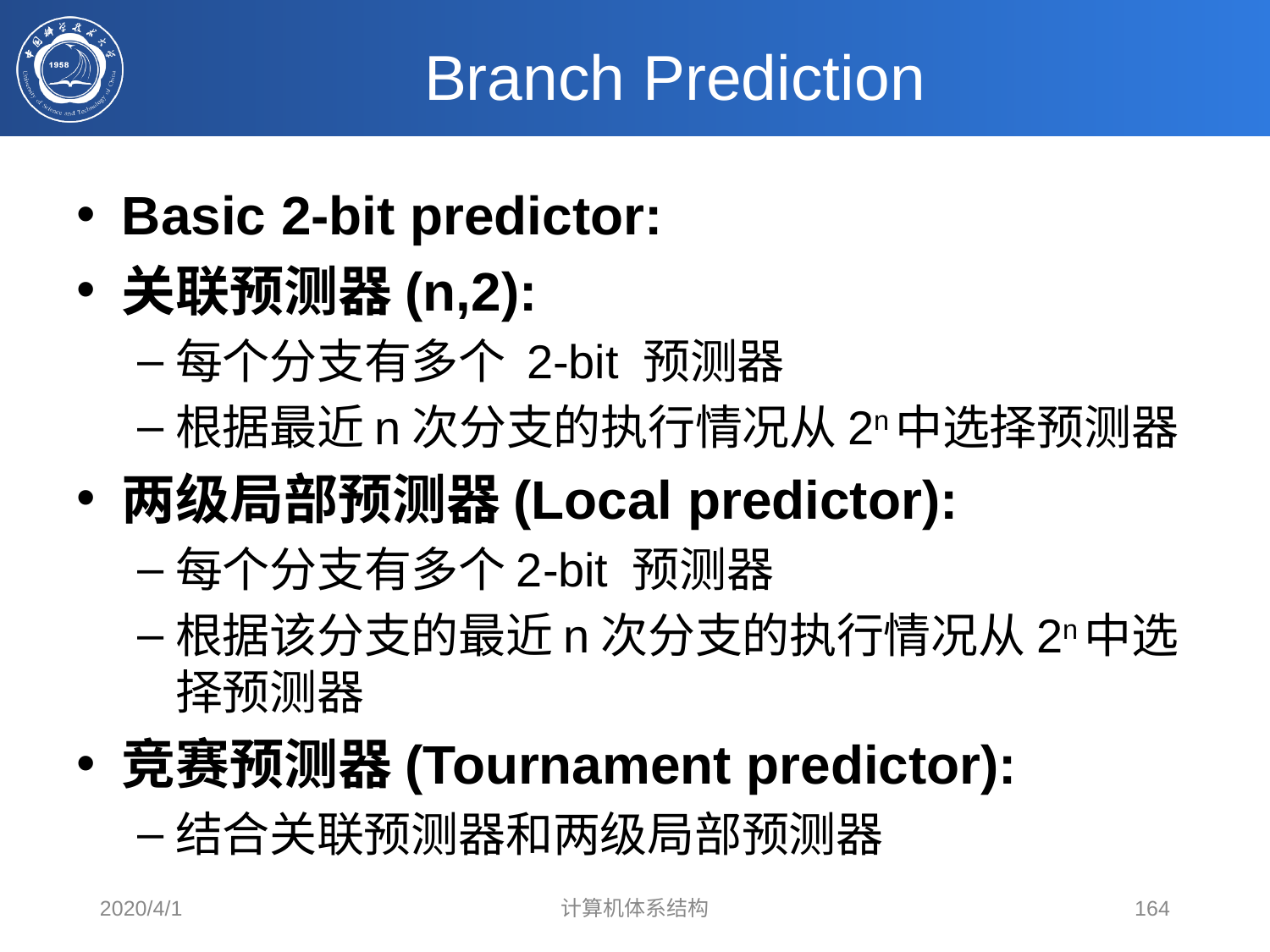

# Branch Prediction
Basic 2-bit predictor:
关联预测器(n,2):
每个分支有多个 2-bit 预测器
根据最近n次分支的执行情况从2n中选择预测器
两级局部预测器(Local predictor):
每个分支有多个2-bit 预测器
根据该分支的最近n次分支的执行情况从2n中选择预测器
竞赛预测器(Tournament predictor):
结合关联预测器和两级局部预测器

2020/4/1
计算机体系结构
164